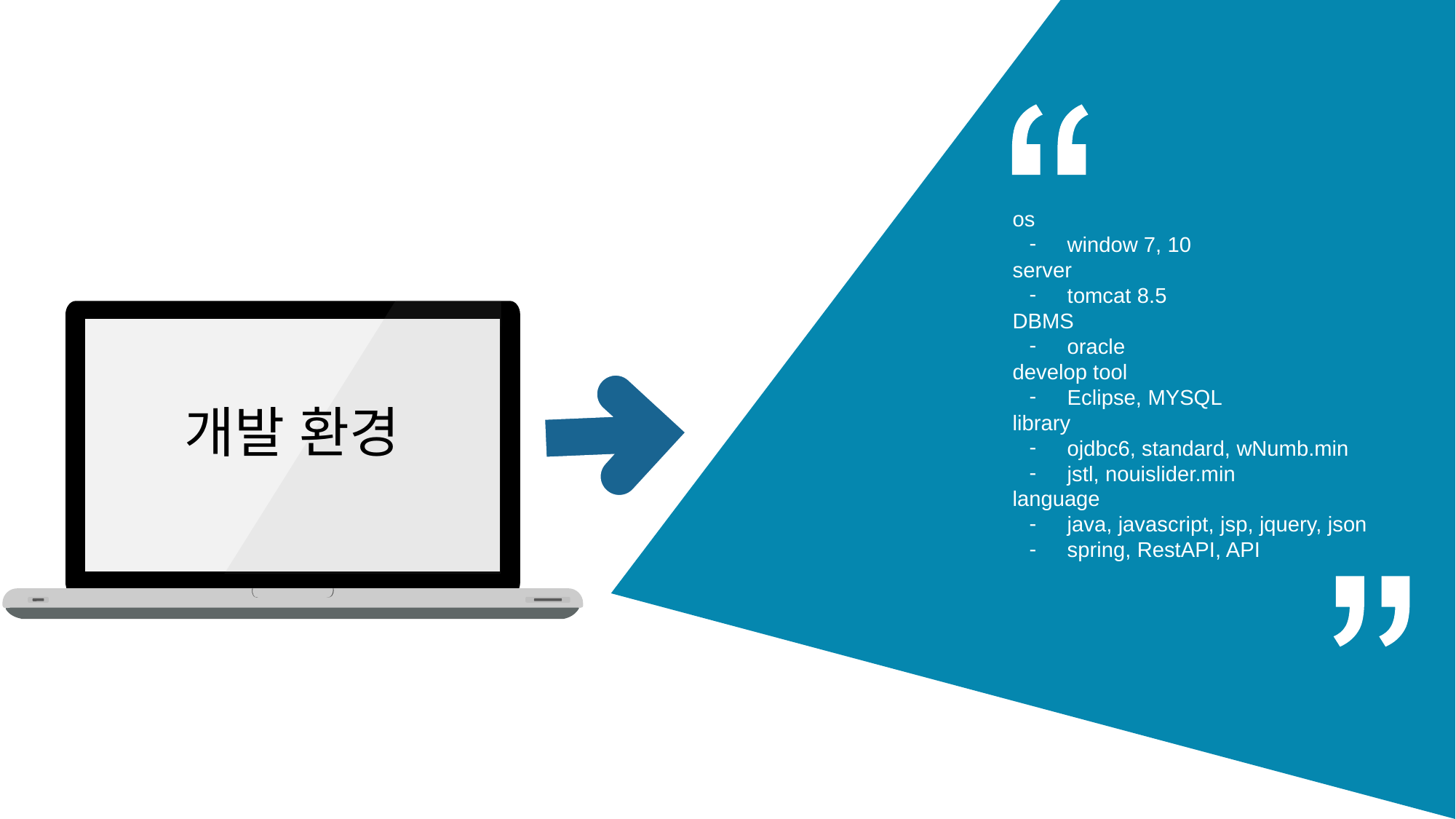

os
window 7, 10
server
tomcat 8.5
DBMS
oracle
develop tool
Eclipse, MYSQL
library
ojdbc6, standard, wNumb.min
jstl, nouislider.min
language
java, javascript, jsp, jquery, json
spring, RestAPI, API

개발 환경